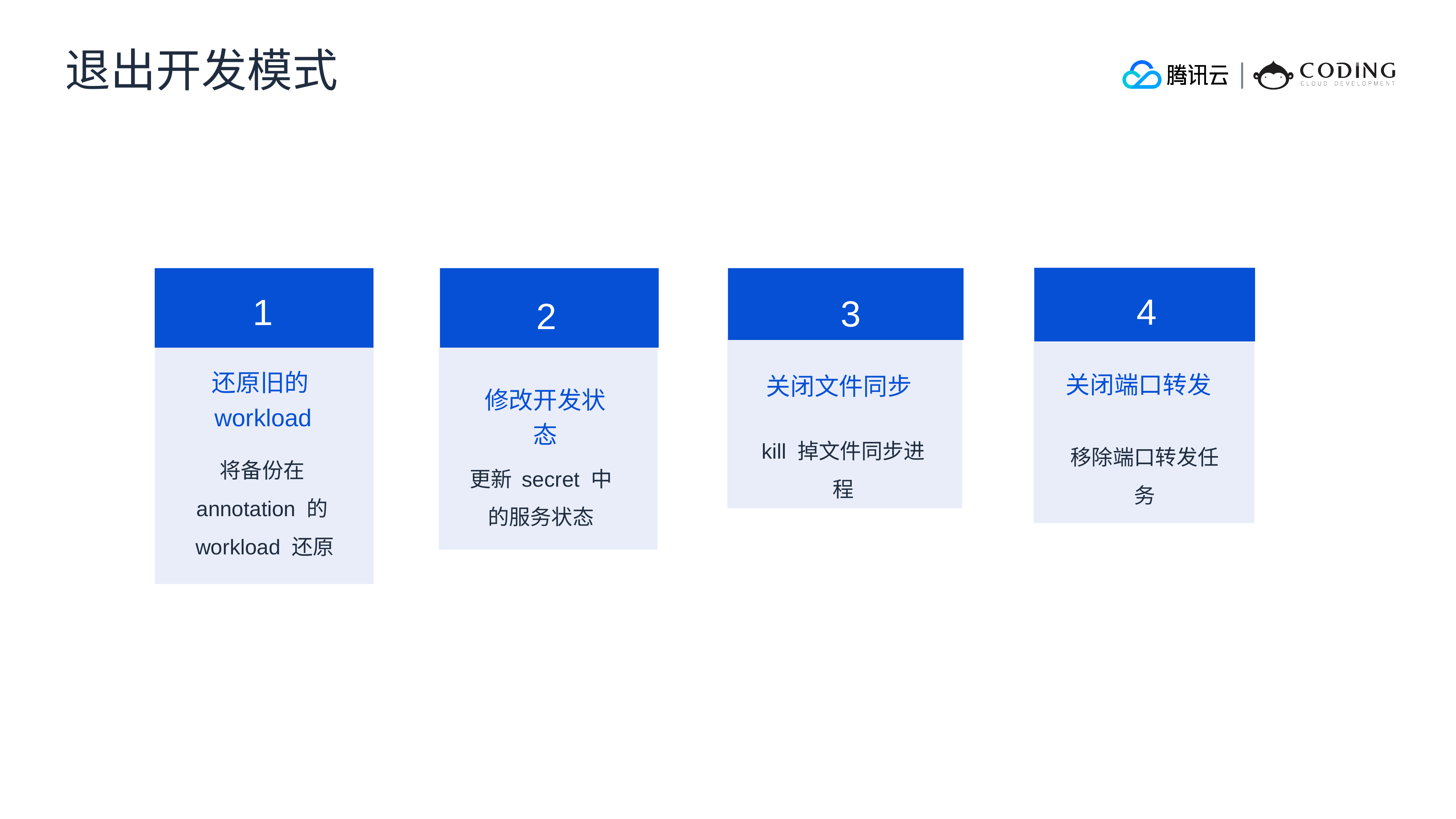

退出开发模式

4
1
3
2

还原旧的workload
关闭端口转发
关闭文件同步
修改开发状态

kill 掉文件同步进程
移除端口转发任务
将备份在annotation 的workload 还原

更新 secret 中的服务状态